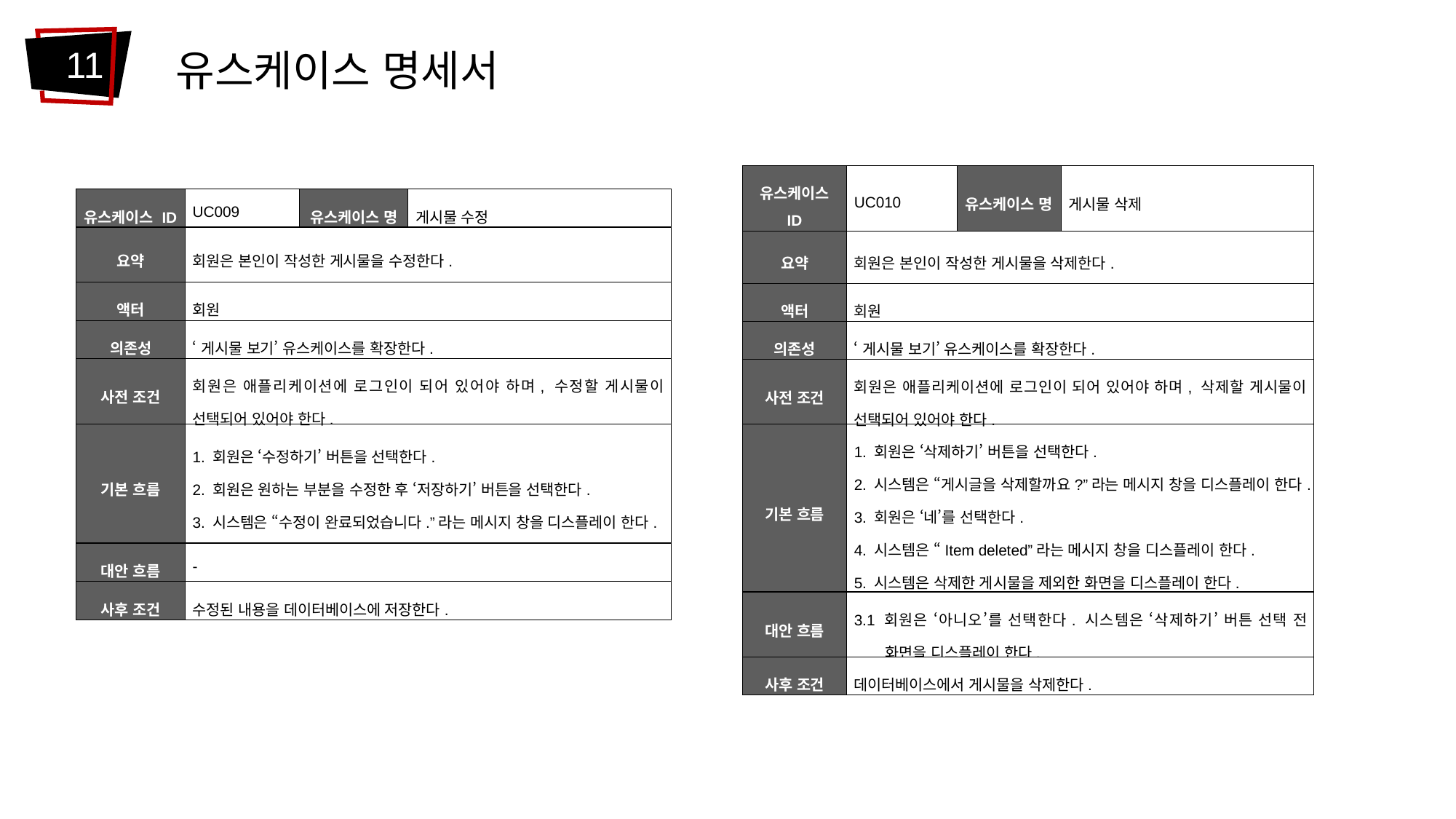

11
유스케이스 명세서
| 유스케이스 ID | UC010 | 유스케이스 명 | 게시물 삭제 |
| --- | --- | --- | --- |
| 요약 | 회원은 본인이 작성한 게시물을 삭제한다. |  |  |
| 액터 | 회원 |  |  |
| 의존성 | ‘게시물 보기’ 유스케이스를 확장한다. |  |  |
| 사전 조건 | 회원은 애플리케이션에 로그인이 되어 있어야 하며, 삭제할 게시물이 선택되어 있어야 한다. |  |  |
| 기본 흐름 | 1. 회원은 ‘삭제하기’ 버튼을 선택한다. 2. 시스템은 “게시글을 삭제할까요?”라는 메시지 창을 디스플레이 한다. 3. 회원은 ‘네’를 선택한다. 4. 시스템은 “Item deleted”라는 메시지 창을 디스플레이 한다. 5. 시스템은 삭제한 게시물을 제외한 화면을 디스플레이 한다. |  |  |
| 대안 흐름 | 3.1 회원은 ‘아니오’를 선택한다. 시스템은 ‘삭제하기’ 버튼 선택 전 화면을 디스플레이 한다. |  |  |
| 사후 조건 | 데이터베이스에서 게시물을 삭제한다. |  |  |
| 유스케이스 ID | UC009 | 유스케이스 명 | 게시물 수정 |
| --- | --- | --- | --- |
| 요약 | 회원은 본인이 작성한 게시물을 수정한다. |  |  |
| 액터 | 회원 |  |  |
| 의존성 | ‘게시물 보기’ 유스케이스를 확장한다. |  |  |
| 사전 조건 | 회원은 애플리케이션에 로그인이 되어 있어야 하며, 수정할 게시물이 선택되어 있어야 한다. |  |  |
| 기본 흐름 | 1. 회원은 ‘수정하기’ 버튼을 선택한다. 2. 회원은 원하는 부분을 수정한 후 ‘저장하기’ 버튼을 선택한다. 3. 시스템은 “수정이 완료되었습니다.”라는 메시지 창을 디스플레이 한다. |  |  |
| 대안 흐름 | - |  |  |
| 사후 조건 | 수정된 내용을 데이터베이스에 저장한다. |  |  |